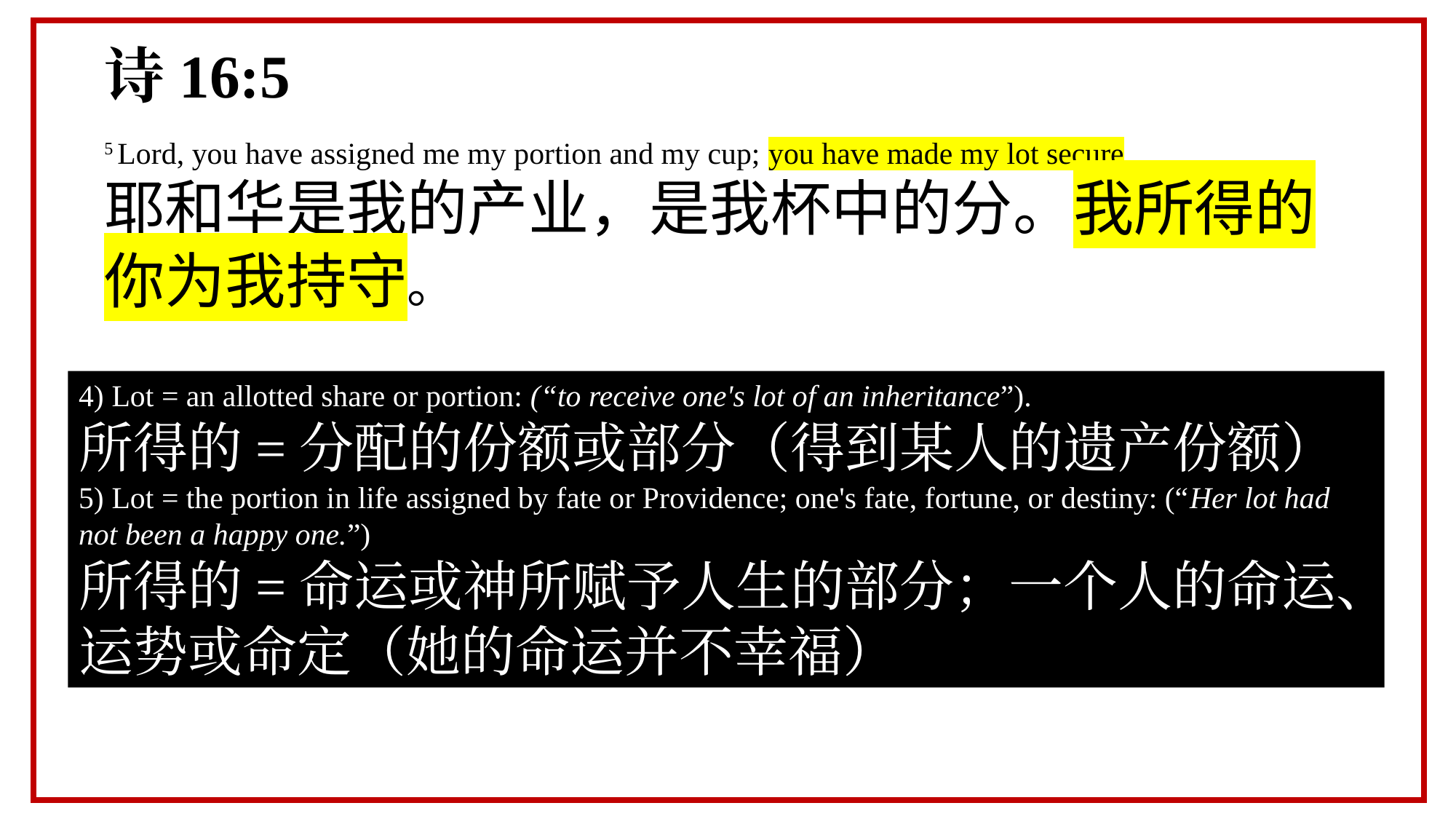

诗16:5
5 Lord, you have assigned me my portion and my cup; you have made my lot secure.
耶和华是我的产业，是我杯中的分。我所得的你为我持守。
4) Lot = an allotted share or portion: (“to receive one's lot of an inheritance”).
所得的=分配的份额或部分（得到某人的遗产份额）
5) Lot = the portion in life assigned by fate or Providence; one's fate, fortune, or destiny: (“Her lot had not been a happy one.”)
所得的=命运或神所赋予人生的部分；一个人的命运、运势或命定（她的命运并不幸福）